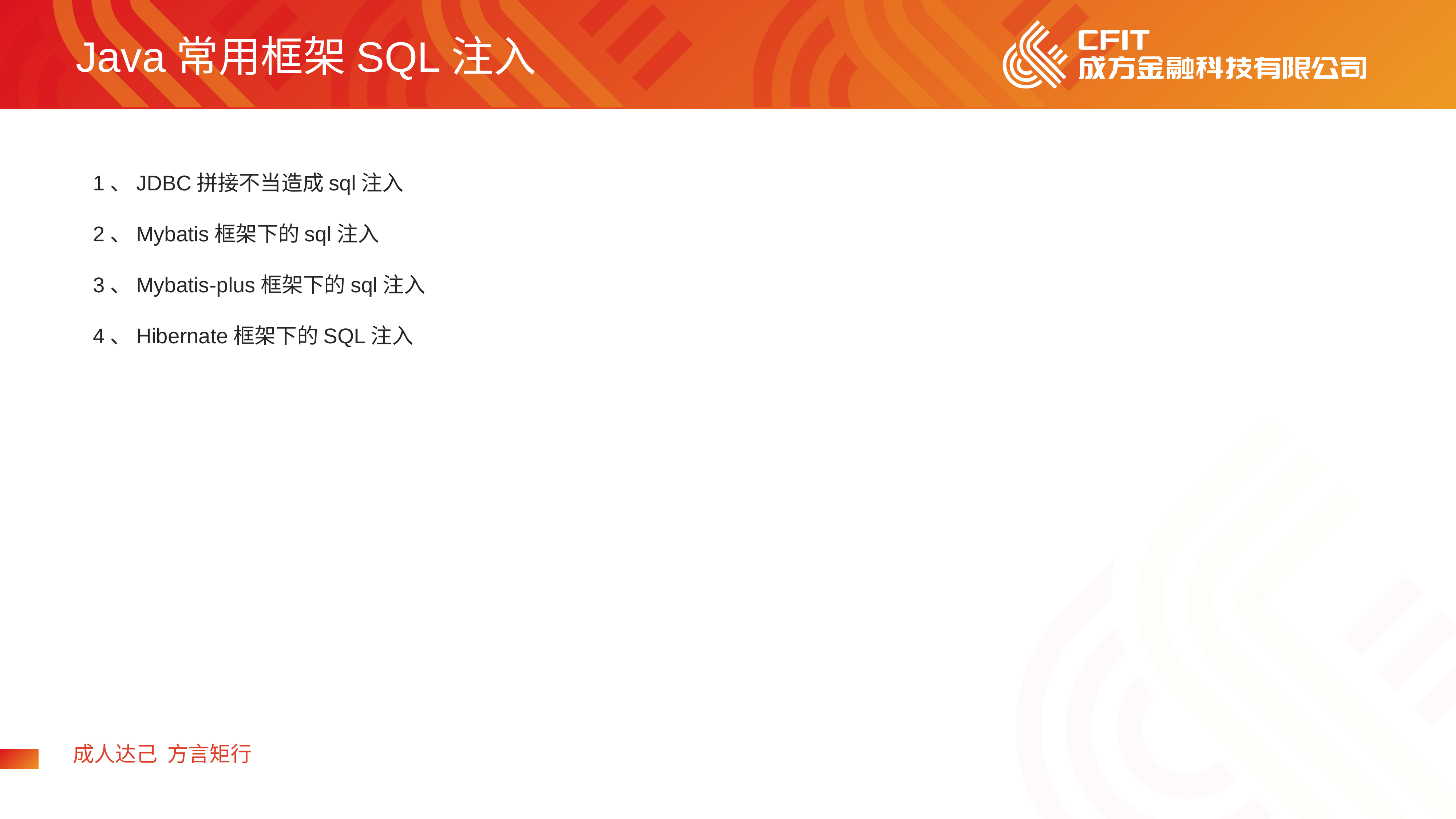

Java常用框架SQL注入
1、JDBC拼接不当造成sql注入
2、Mybatis框架下的sql注入
3、Mybatis-plus框架下的sql注入
4、Hibernate框架下的SQL注入